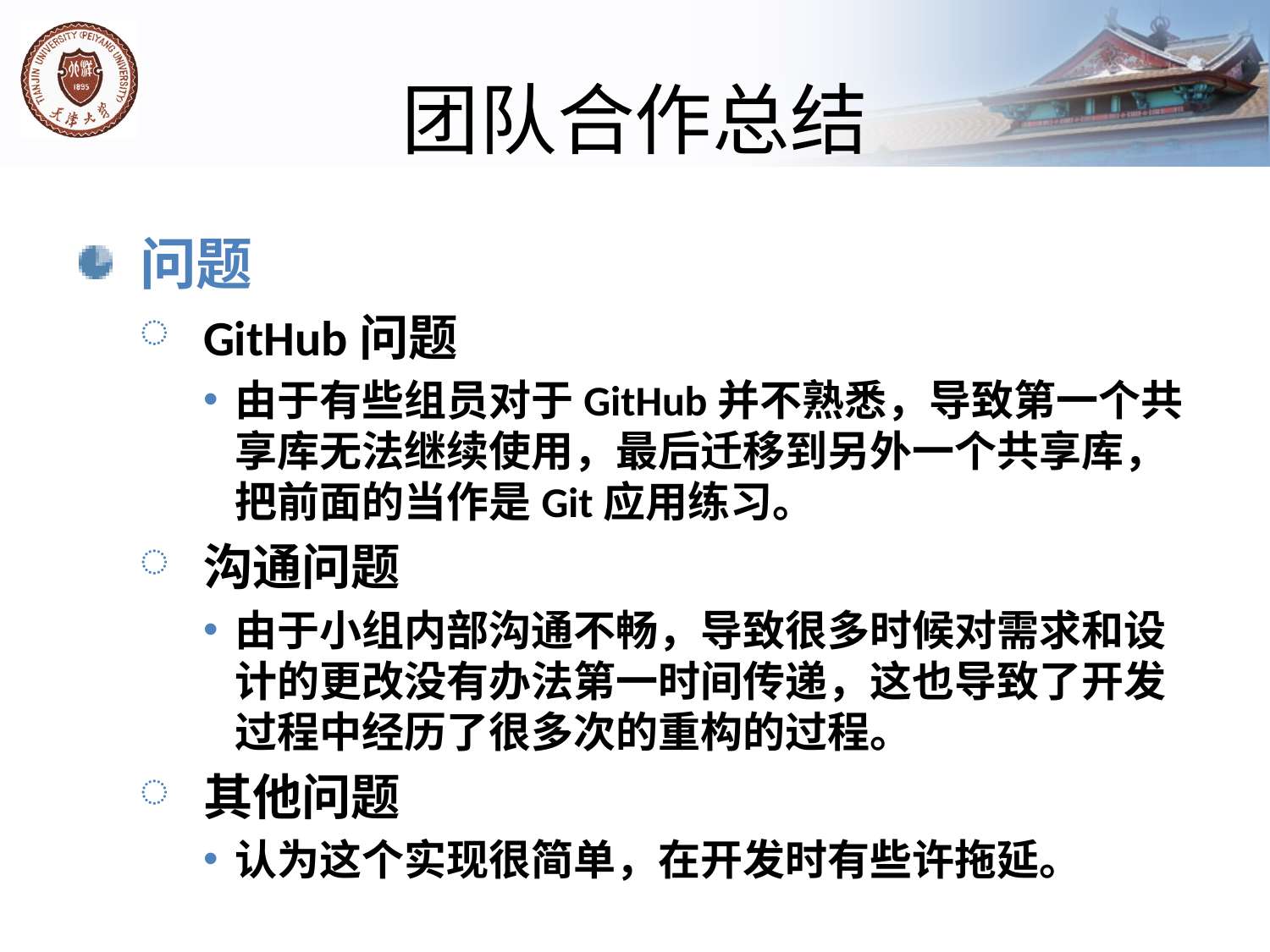

# 团队合作总结
问题
GitHub问题
由于有些组员对于GitHub并不熟悉，导致第一个共享库无法继续使用，最后迁移到另外一个共享库，把前面的当作是Git应用练习。
沟通问题
由于小组内部沟通不畅，导致很多时候对需求和设计的更改没有办法第一时间传递，这也导致了开发过程中经历了很多次的重构的过程。
其他问题
认为这个实现很简单，在开发时有些许拖延。
20